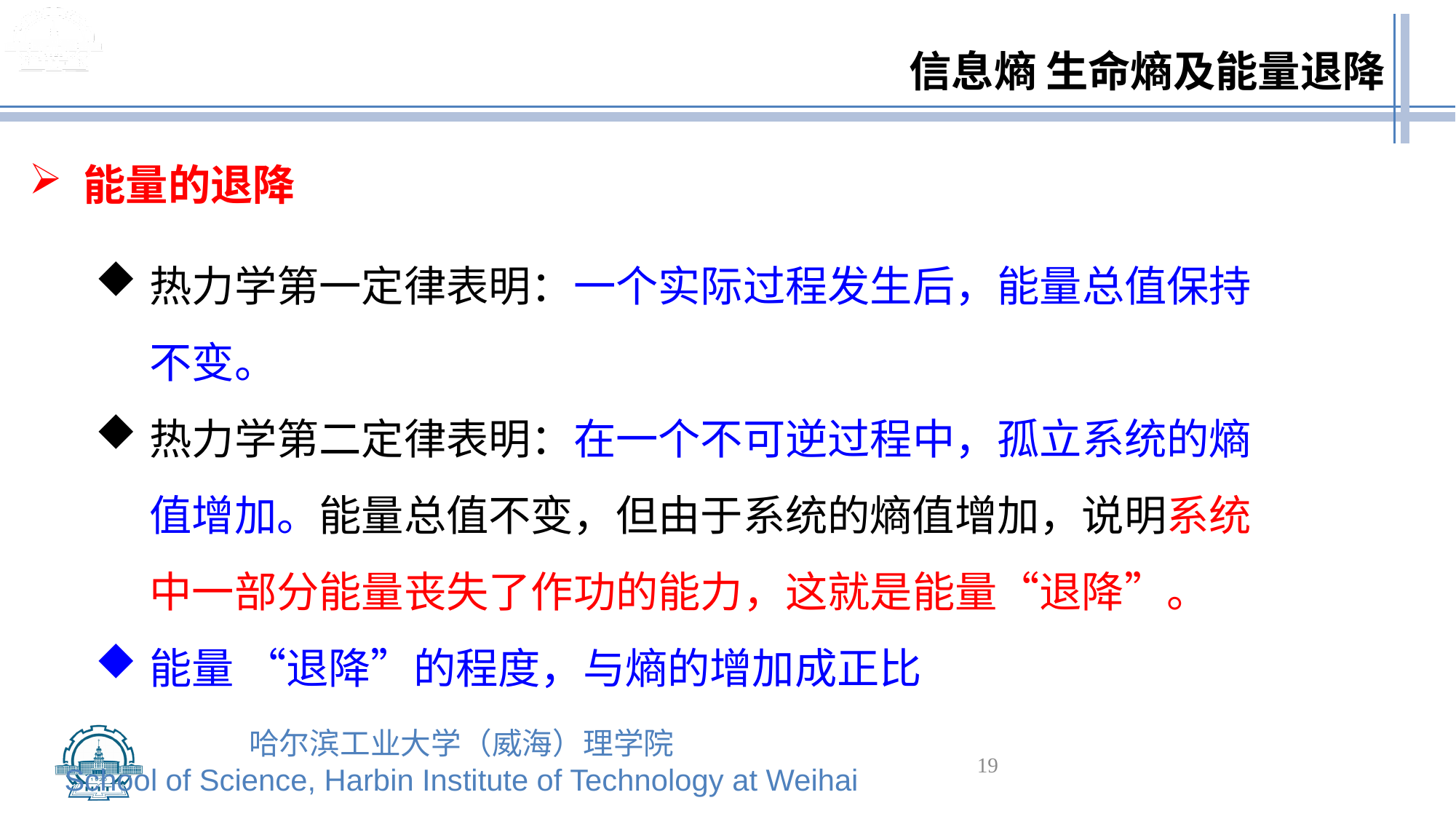

能量的退降
热力学第一定律表明：一个实际过程发生后，能量总值保持不变。
热力学第二定律表明：在一个不可逆过程中，孤立系统的熵值增加。能量总值不变，但由于系统的熵值增加，说明系统中一部分能量丧失了作功的能力，这就是能量“退降”。
能量 “退降”的程度，与熵的增加成正比
19